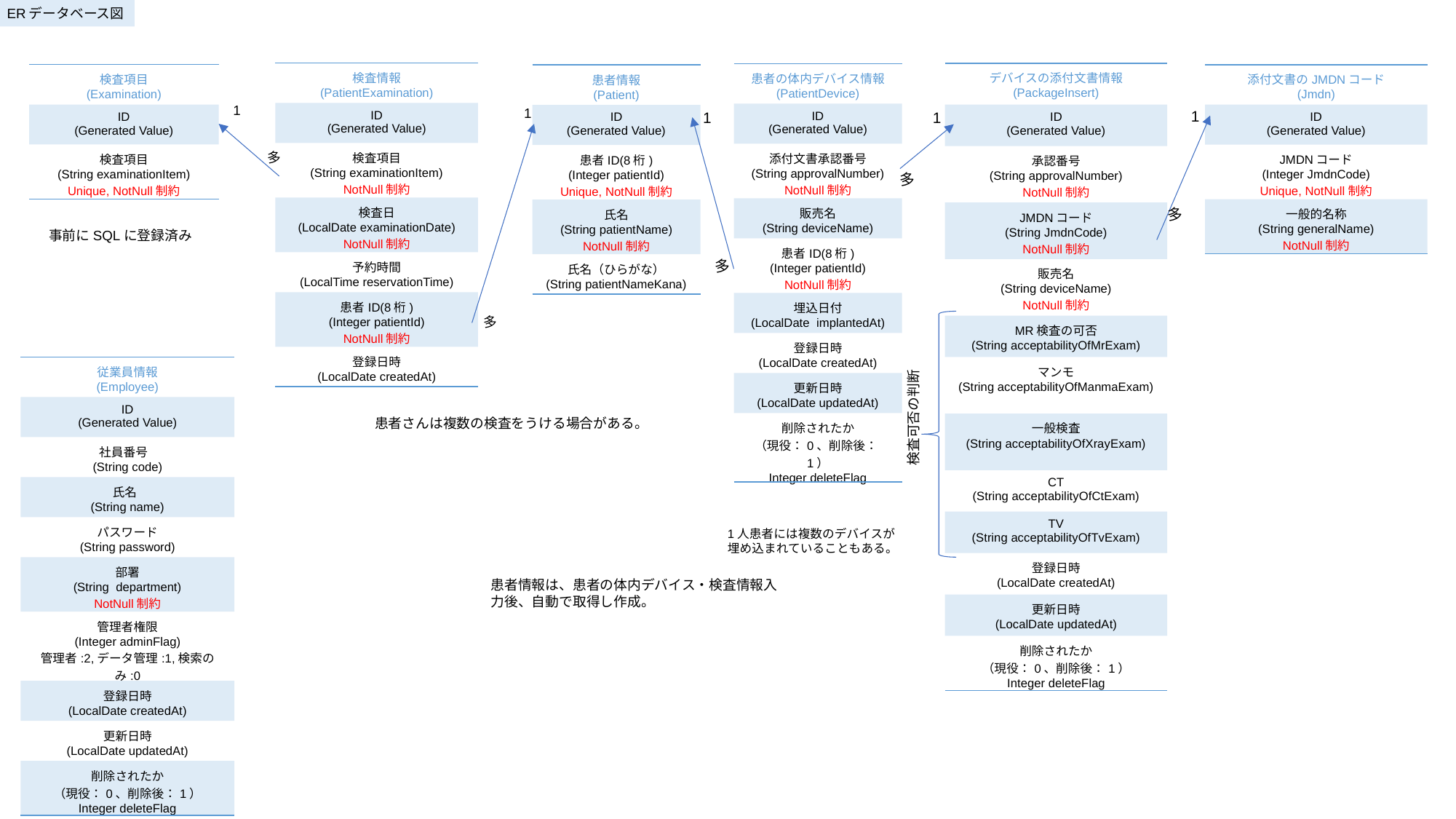

ERデータベース図
| 検査情報 (PatientExamination) |
| --- |
| ID (Generated Value) |
| 検査項目 (String examinationItem) NotNull制約 |
| 検査日 (LocalDate examinationDate) NotNull制約 |
| 予約時間 (LocalTime reservationTime) |
| 患者ID(8桁) (Integer patientId) NotNull制約 |
| 登録日時 (LocalDate createdAt) |
| デバイスの添付文書情報 (PackageInsert) |
| --- |
| ID (Generated Value) |
| 承認番号 (String approvalNumber) NotNull制約 |
| JMDNコード (String JmdnCode) NotNull制約 |
| 販売名 (String deviceName) NotNull制約 |
| MR検査の可否 (String acceptabilityOfMrExam) |
| マンモ (String acceptabilityOfManmaExam) |
| 一般検査 (String acceptabilityOfXrayExam) |
| CT (String acceptabilityOfCtExam) |
| TV (String acceptabilityOfTvExam) |
| 登録日時 (LocalDate createdAt) |
| 更新日時 (LocalDate updatedAt) |
| 削除されたか （現役：0、削除後：1） Integer deleteFlag |
| 患者の体内デバイス情報 (PatientDevice) |
| --- |
| ID (Generated Value) |
| 添付文書承認番号 (String approvalNumber) NotNull制約 |
| 販売名 (String deviceName) |
| 患者ID(8桁) (Integer patientId) NotNull制約 |
| 埋込日付 (LocalDate implantedAt) |
| 登録日時 (LocalDate createdAt) |
| 更新日時 (LocalDate updatedAt) |
| 削除されたか （現役：0、削除後：1） Integer deleteFlag |
| 検査項目 (Examination) |
| --- |
| ID (Generated Value) |
| 検査項目 (String examinationItem) Unique, NotNull制約 |
| 添付文書のJMDNコード (Jmdn) |
| --- |
| ID (Generated Value) |
| JMDNコード (Integer JmdnCode) Unique, NotNull制約 |
| 一般的名称 (String generalName) NotNull制約 |
| 患者情報 (Patient) |
| --- |
| ID (Generated Value) |
| 患者ID(8桁) (Integer patientId) Unique, NotNull制約 |
| 氏名 (String patientName) NotNull制約 |
| 氏名（ひらがな） (String patientNameKana) |
1
1
1
1
1
多
多
多
事前にSQLに登録済み
多
多

| 従業員情報 (Employee) |
| --- |
| ID (Generated Value) |
| 社員番号 (String code) |
| 氏名 (String name) |
| パスワード (String password) |
| 部署 (String department) NotNull制約 |
| 管理者権限 (Integer adminFlag) 管理者:2,データ管理:1,検索のみ:0 |
| 登録日時 (LocalDate createdAt) |
| 更新日時 (LocalDate updatedAt) |
| 削除されたか （現役：0、削除後：1） Integer deleteFlag |
検査可否の判断
患者さんは複数の検査をうける場合がある。
1人患者には複数のデバイスが
埋め込まれていることもある。
患者情報は、患者の体内デバイス・検査情報入力後、自動で取得し作成。